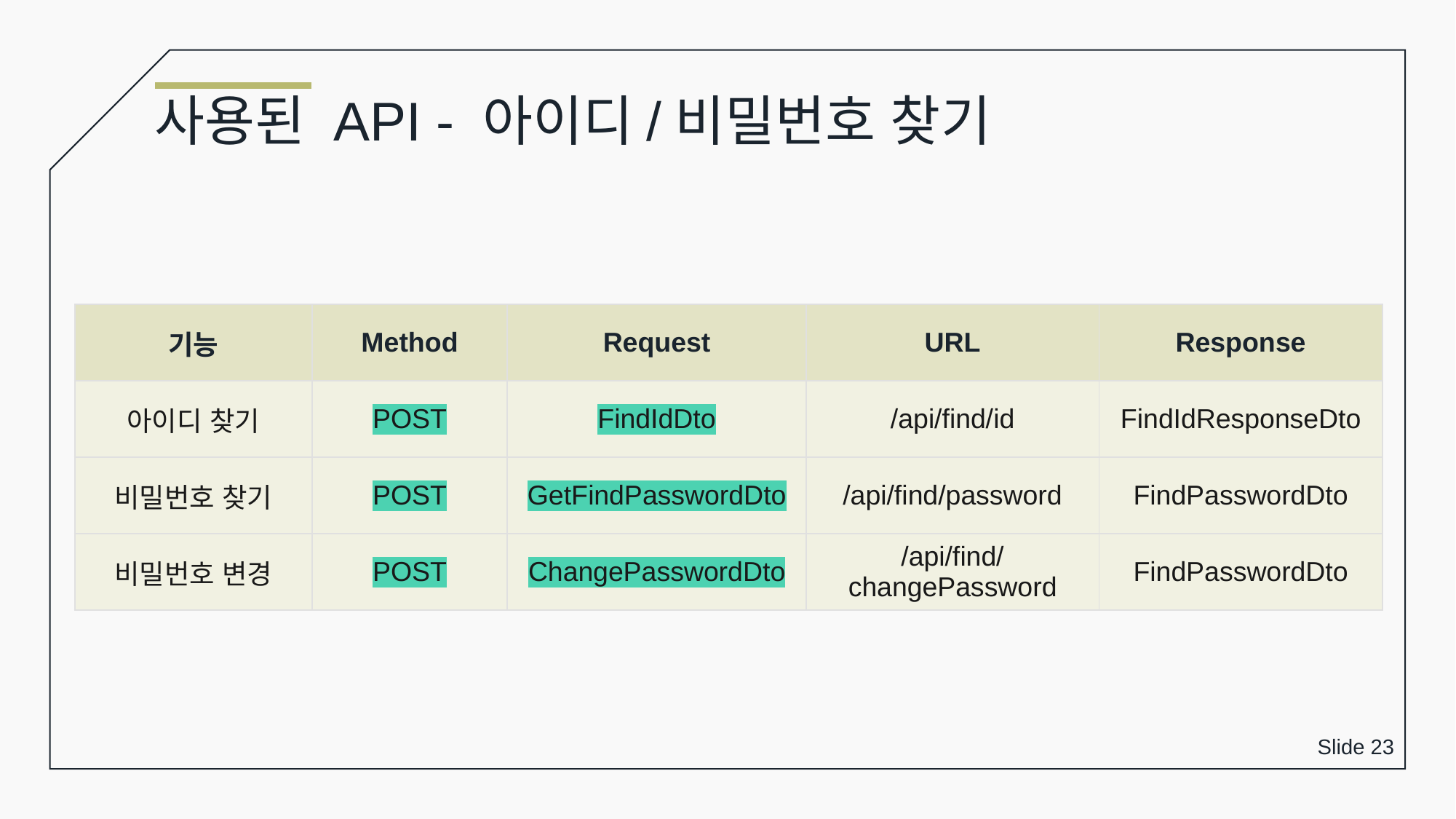

사용된 API - 아이디/비밀번호 찾기
| 기능 | Method | Request | URL | Response |
| --- | --- | --- | --- | --- |
| 아이디 찾기 | POST | FindIdDto | /api/find/id | FindIdResponseDto |
| 비밀번호 찾기 | POST | GetFindPasswordDto | /api/find/password | FindPasswordDto |
| 비밀번호 변경 | POST | ChangePasswordDto | /api/find/changePassword | FindPasswordDto |